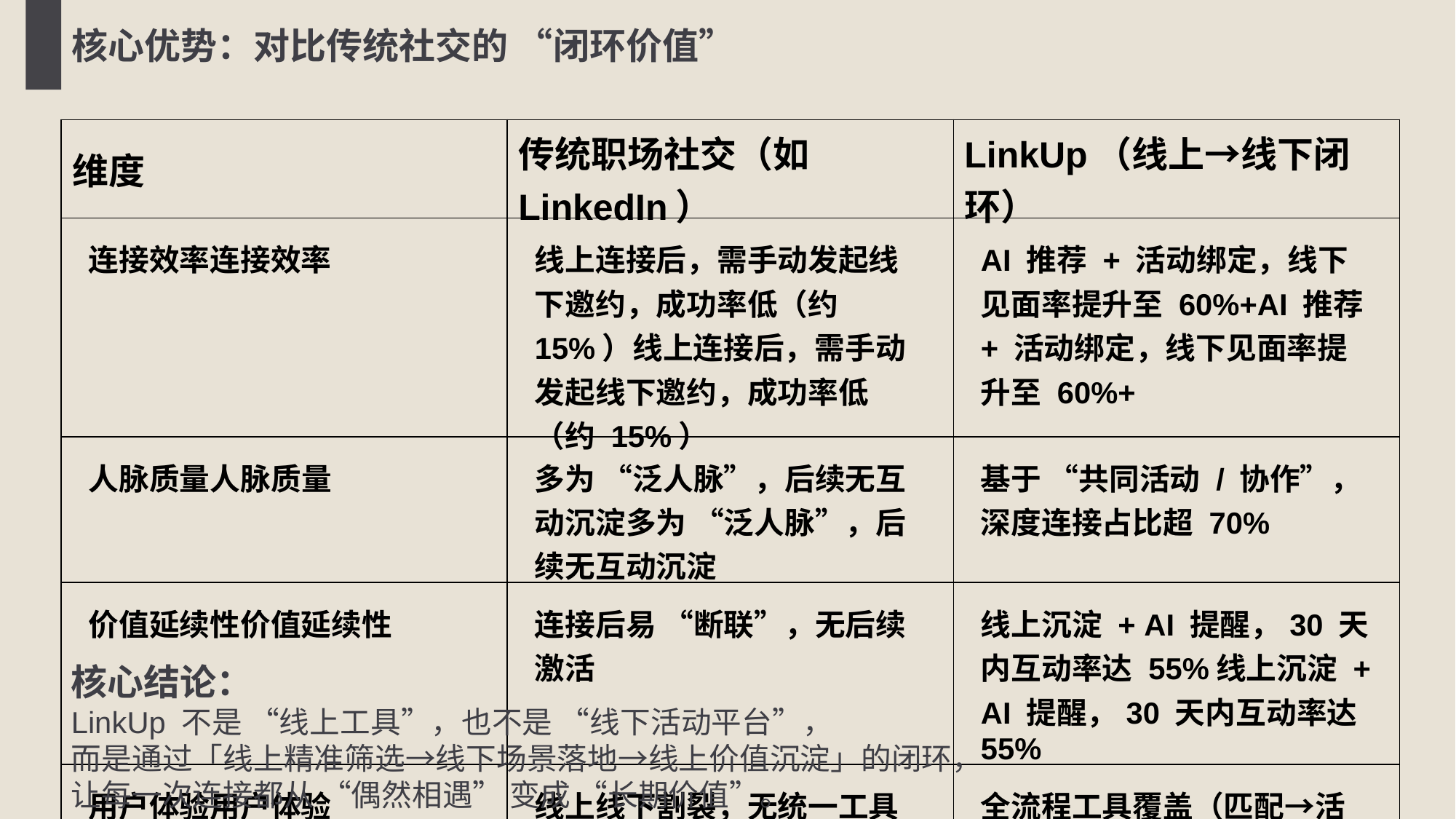

核心优势：对比传统社交的 “闭环价值”
| 维度 | 传统职场社交（如 LinkedIn） | LinkUp（线上→线下闭环） |
| --- | --- | --- |
| 连接效率连接效率 | 线上连接后，需手动发起线下邀约，成功率低（约 15%）线上连接后，需手动发起线下邀约，成功率低（约 15%） | AI 推荐 + 活动绑定，线下见面率提升至 60%+AI 推荐 + 活动绑定，线下见面率提升至 60%+ |
| 人脉质量人脉质量 | 多为 “泛人脉”，后续无互动沉淀多为 “泛人脉”，后续无互动沉淀 | 基于 “共同活动 / 协作”，深度连接占比超 70% |
| 价值延续性价值延续性 | 连接后易 “断联”，无后续激活 | 线上沉淀 + AI 提醒，30 天内互动率达 55%线上沉淀 + AI 提醒，30 天内互动率达 55% |
| 用户体验用户体验 | 线上线下割裂，无统一工具支撑线上线下割裂，无统一工具支撑 | 全流程工具覆盖（匹配→活动→沉淀→跟进）全流程工具覆盖（匹配→活动→沉淀→跟进） |
核心结论：
LinkUp 不是 “线上工具”，也不是 “线下活动平台”，
而是通过「线上精准筛选→线下场景落地→线上价值沉淀」的闭环，
让每一次连接都从 “偶然相遇” 变成 “长期价值”。